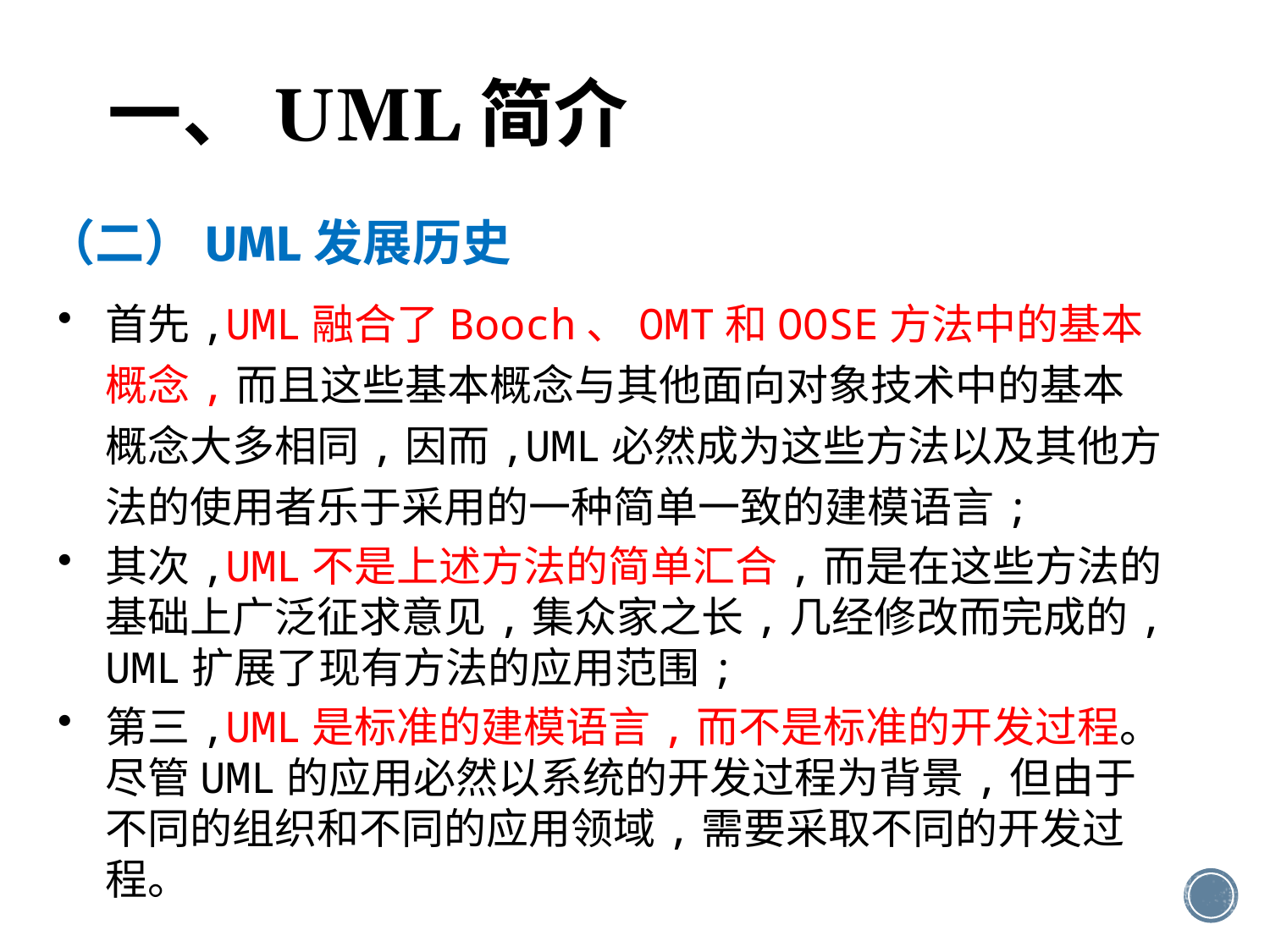

# 一、UML简介
（二）UML发展历史
首先,UML融合了Booch、OMT和OOSE方法中的基本概念,而且这些基本概念与其他面向对象技术中的基本概念大多相同,因而,UML必然成为这些方法以及其他方法的使用者乐于采用的一种简单一致的建模语言;
其次,UML不是上述方法的简单汇合,而是在这些方法的基础上广泛征求意见,集众家之长,几经修改而完成的,UML扩展了现有方法的应用范围;
第三,UML是标准的建模语言,而不是标准的开发过程。尽管UML的应用必然以系统的开发过程为背景,但由于不同的组织和不同的应用领域,需要采取不同的开发过程。